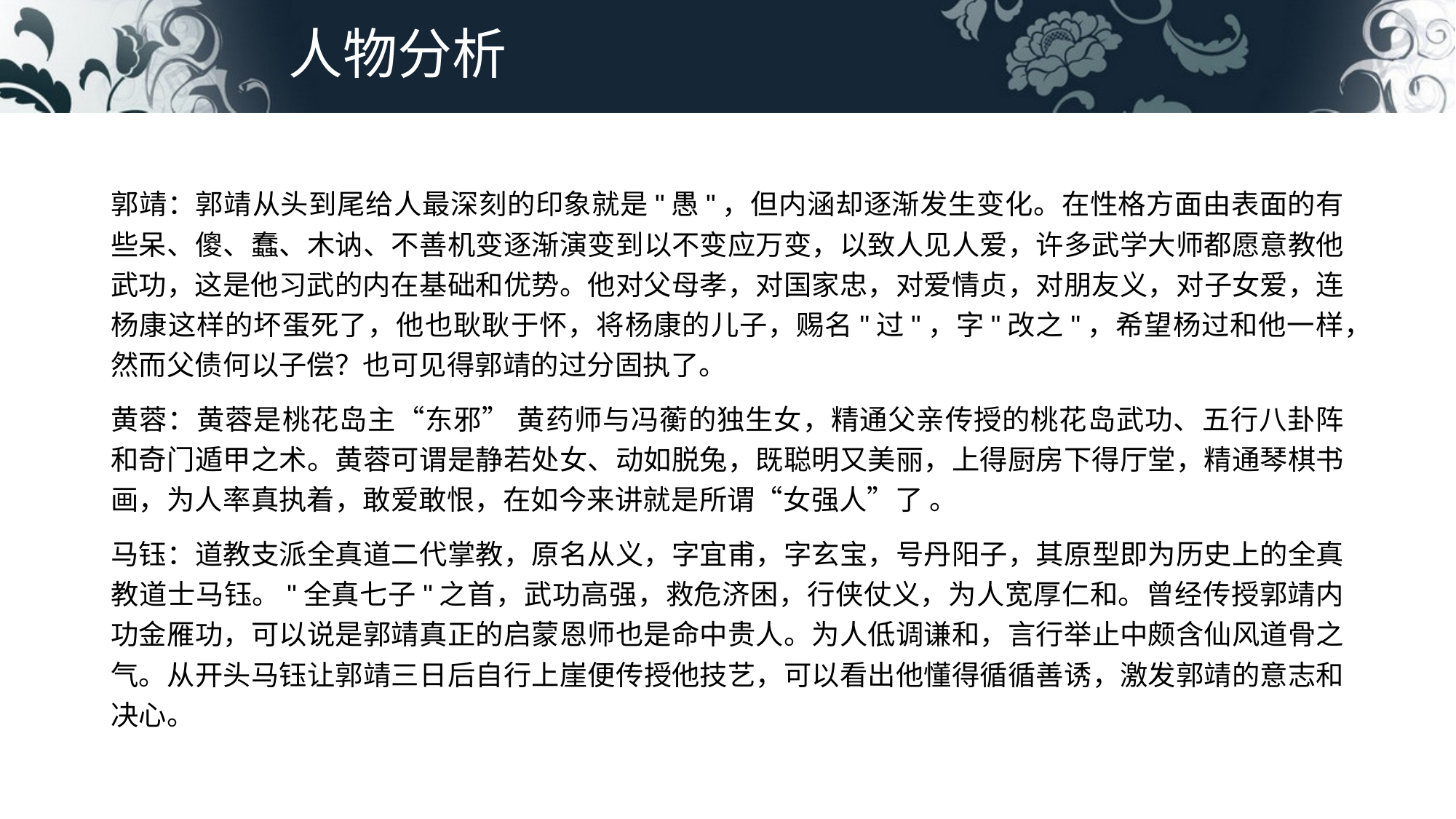

# 人物分析
郭靖：郭靖从头到尾给人最深刻的印象就是"愚"，但内涵却逐渐发生变化。在性格方面由表面的有些呆、傻、蠢、木讷、不善机变逐渐演变到以不变应万变，以致人见人爱，许多武学大师都愿意教他武功，这是他习武的内在基础和优势。他对父母孝，对国家忠，对爱情贞，对朋友义，对子女爱，连杨康这样的坏蛋死了，他也耿耿于怀，将杨康的儿子，赐名"过"，字"改之"，希望杨过和他一样，然而父债何以子偿？也可见得郭靖的过分固执了。
黄蓉：黄蓉是桃花岛主“东邪” 黄药师与冯蘅的独生女，精通父亲传授的桃花岛武功、五行八卦阵和奇门遁甲之术。黄蓉可谓是静若处女、动如脱兔，既聪明又美丽，上得厨房下得厅堂，精通琴棋书画，为人率真执着，敢爱敢恨，在如今来讲就是所谓“女强人”了 。
马钰：道教支派全真道二代掌教，原名从义，字宜甫，字玄宝，号丹阳子，其原型即为历史上的全真教道士马钰。"全真七子"之首，武功高强，救危济困，行侠仗义，为人宽厚仁和。曾经传授郭靖内功金雁功，可以说是郭靖真正的启蒙恩师也是命中贵人。为人低调谦和，言行举止中颇含仙风道骨之气。从开头马钰让郭靖三日后自行上崖便传授他技艺，可以看出他懂得循循善诱，激发郭靖的意志和决心。